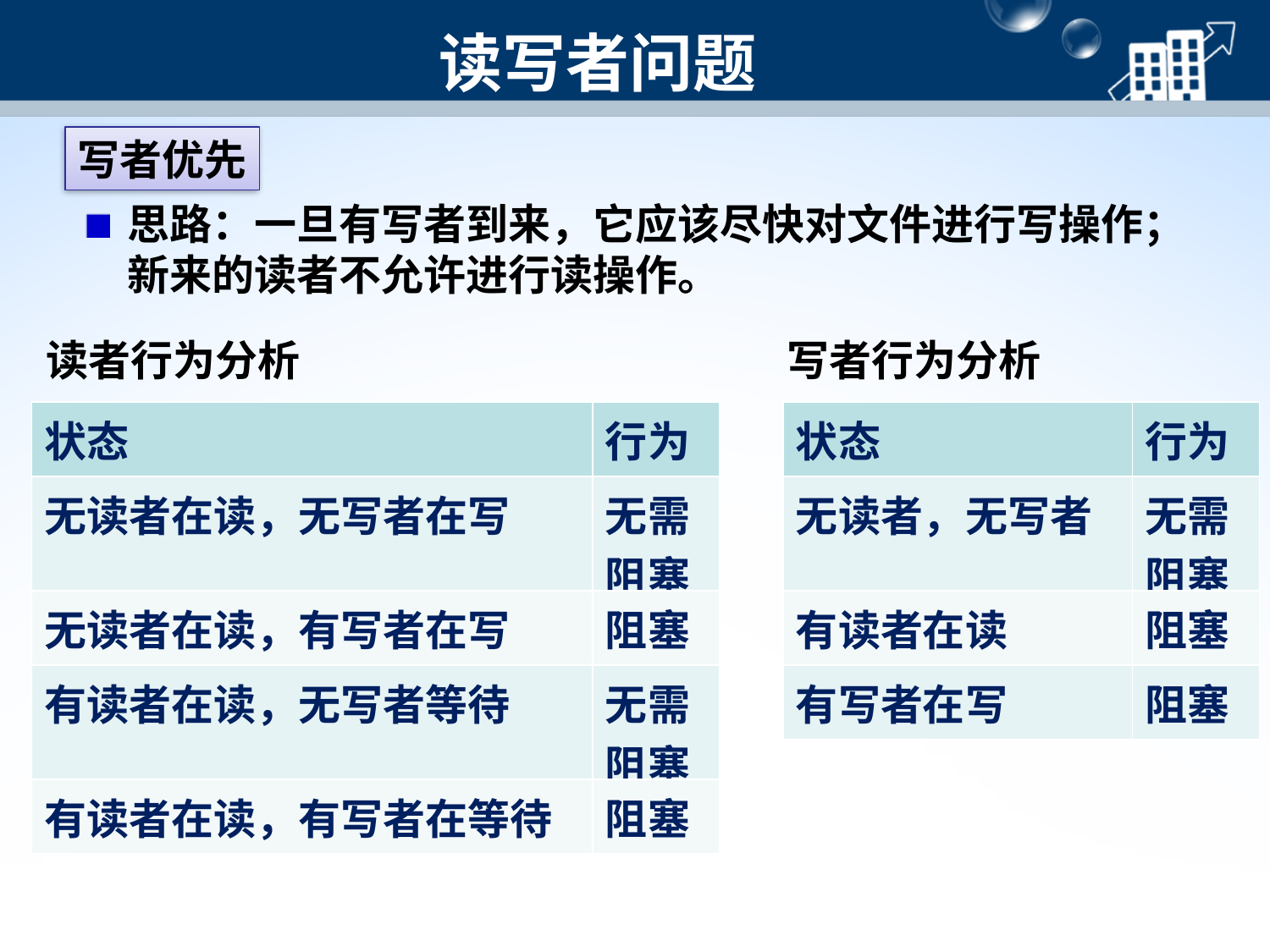

# 读写者问题
写者优先
思路：一旦有写者到来，它应该尽快对文件进行写操作；新来的读者不允许进行读操作。
读者行为分析
写者行为分析
| 状态 | 行为 |
| --- | --- |
| 无读者在读，无写者在写 | 无需阻塞 |
| 无读者在读，有写者在写 | 阻塞 |
| 有读者在读，无写者等待 | 无需阻塞 |
| 有读者在读，有写者在等待 | 阻塞 |
| 状态 | 行为 |
| --- | --- |
| 无读者，无写者 | 无需阻塞 |
| 有读者在读 | 阻塞 |
| 有写者在写 | 阻塞 |